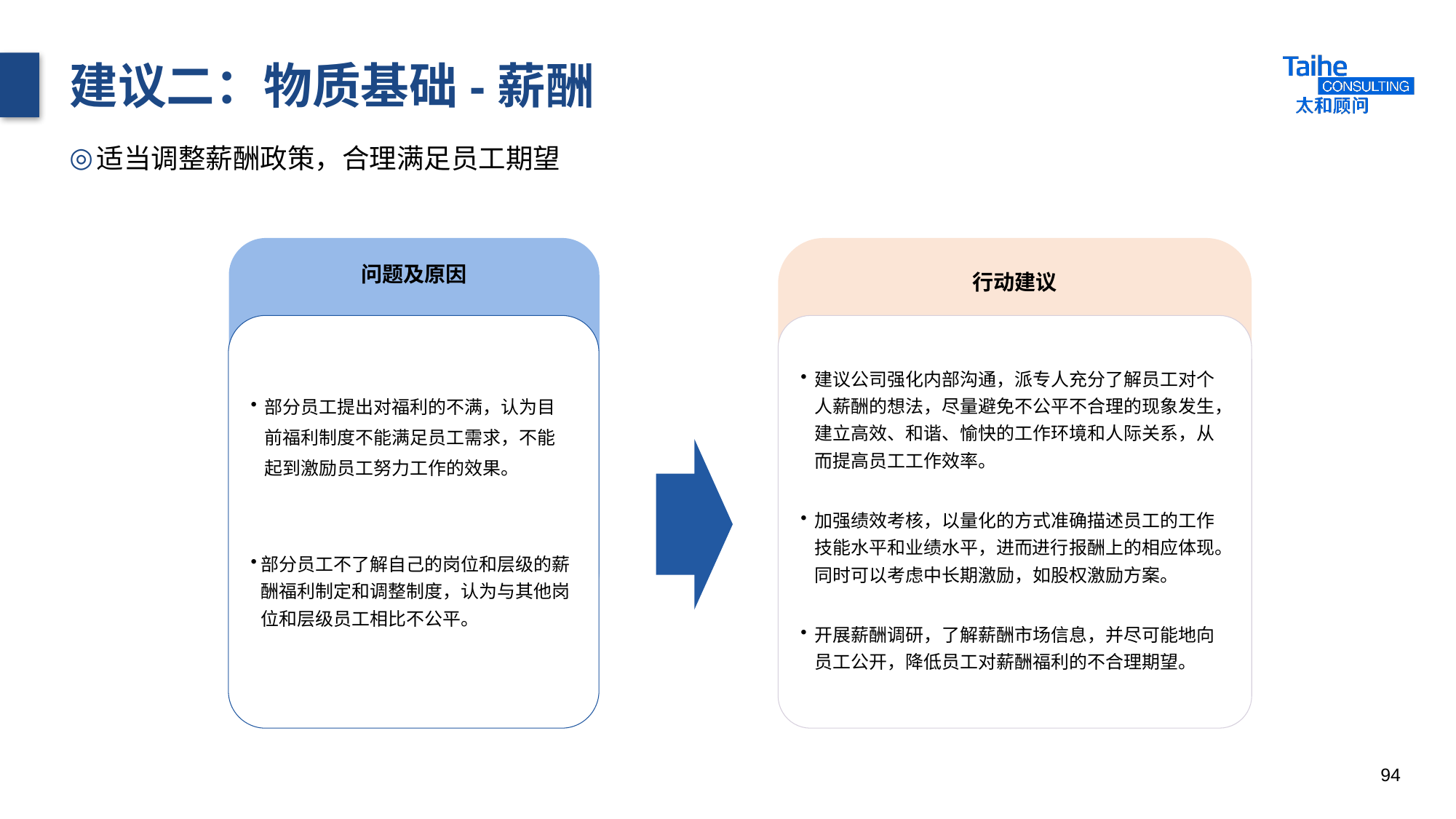

# 建议二：物质基础-薪酬
适当调整薪酬政策，合理满足员工期望

问题及原因

行动建议

部分员工提出对福利的不满，认为目前福利制度不能满足员工需求，不能起到激励员工努力工作的效果。

部分员工不了解自己的岗位和层级的薪酬福利制定和调整制度，认为与其他岗位和层级员工相比不公平。

建议公司强化内部沟通，派专人充分了解员工对个人薪酬的想法，尽量避免不公平不合理的现象发生，建立高效、和谐、愉快的工作环境和人际关系，从而提高员工工作效率。

加强绩效考核，以量化的方式准确描述员工的工作技能水平和业绩水平，进而进行报酬上的相应体现。同时可以考虑中长期激励，如股权激励方案。

开展薪酬调研，了解薪酬市场信息，并尽可能地向员工公开，降低员工对薪酬福利的不合理期望。

94